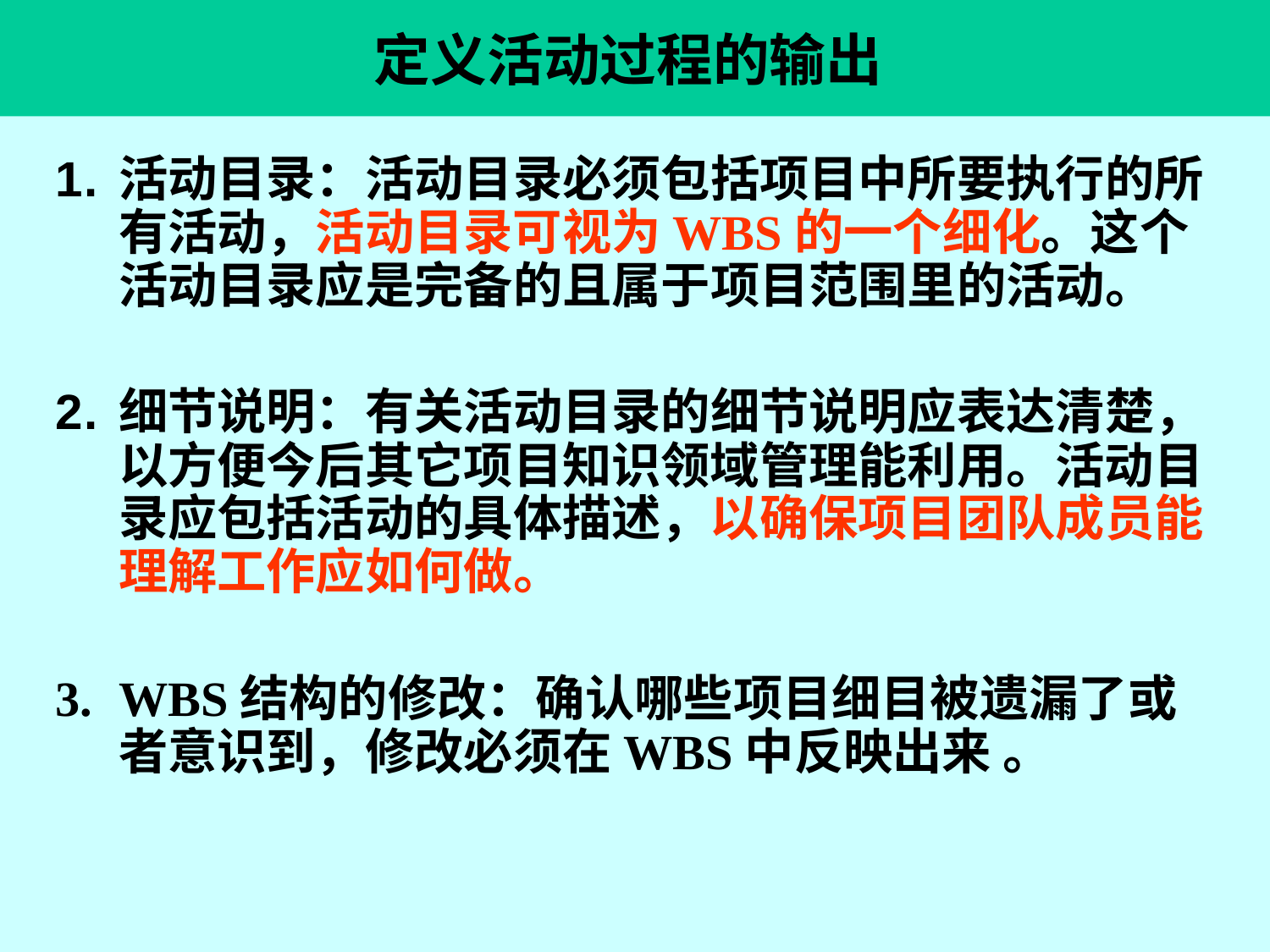

# 定义活动过程的输出
活动目录：活动目录必须包括项目中所要执行的所有活动，活动目录可视为WBS的一个细化。这个活动目录应是完备的且属于项目范围里的活动。

细节说明：有关活动目录的细节说明应表达清楚，以方便今后其它项目知识领域管理能利用。活动目录应包括活动的具体描述，以确保项目团队成员能理解工作应如何做。

WBS结构的修改：确认哪些项目细目被遗漏了或者意识到，修改必须在WBS中反映出来 。